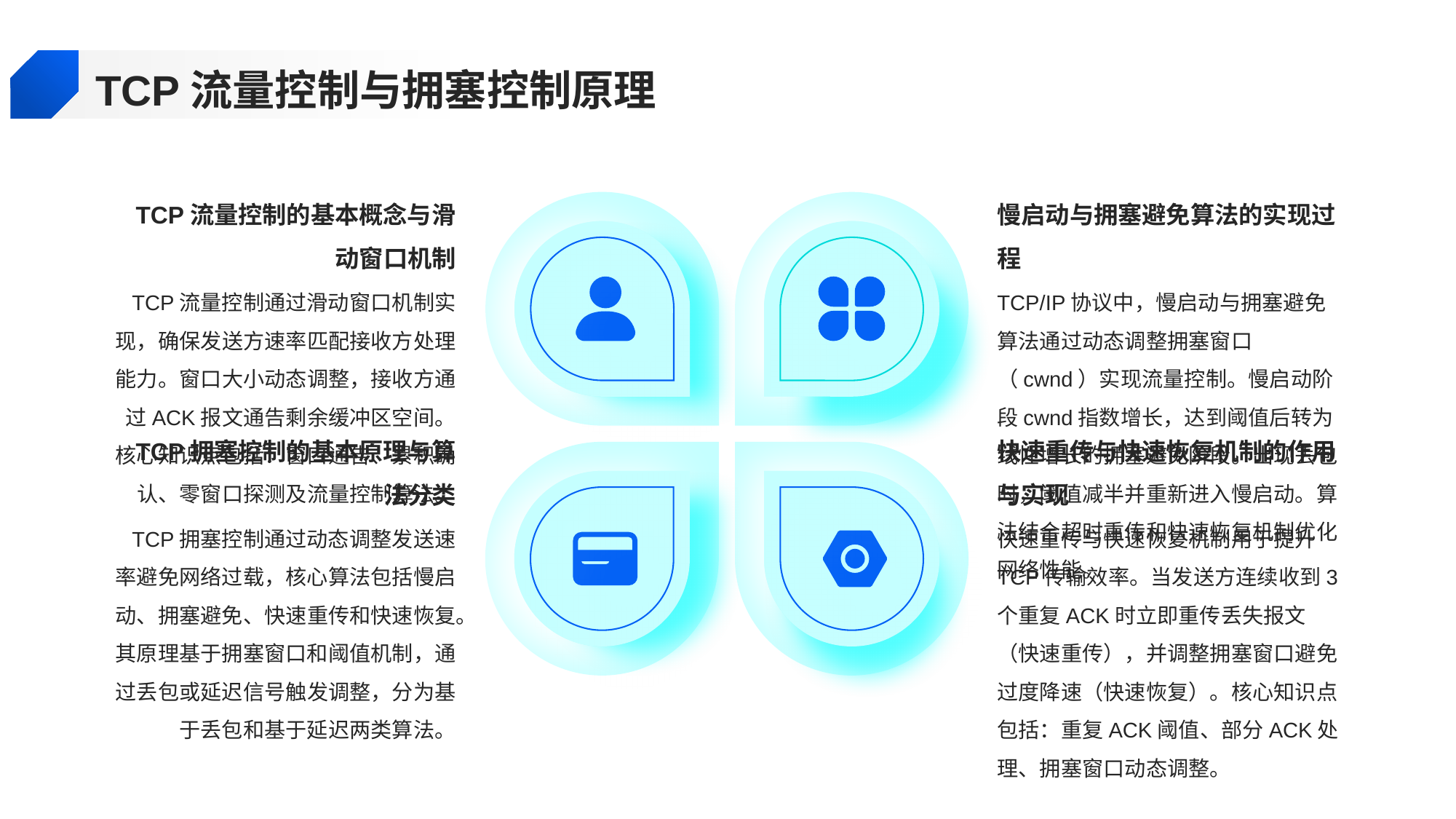

TCP流量控制与拥塞控制原理

TCP流量控制的基本概念与滑动窗口机制
慢启动与拥塞避免算法的实现过程

TCP流量控制通过滑动窗口机制实现，确保发送方速率匹配接收方处理能力。窗口大小动态调整，接收方通过ACK报文通告剩余缓冲区空间。核心知识点包括：窗口通告、累积确认、零窗口探测及流量控制算法。
TCP/IP协议中，慢启动与拥塞避免算法通过动态调整拥塞窗口（cwnd）实现流量控制。慢启动阶段cwnd指数增长，达到阈值后转为线性增长的拥塞避免阶段。出现丢包时，阈值减半并重新进入慢启动。算法结合超时重传和快速恢复机制优化网络性能。

TCP拥塞控制的基本原理与算法分类
快速重传与快速恢复机制的作用与实现

TCP拥塞控制通过动态调整发送速率避免网络过载，核心算法包括慢启动、拥塞避免、快速重传和快速恢复。其原理基于拥塞窗口和阈值机制，通过丢包或延迟信号触发调整，分为基于丢包和基于延迟两类算法。
快速重传与快速恢复机制用于提升TCP传输效率。当发送方连续收到3个重复ACK时立即重传丢失报文（快速重传），并调整拥塞窗口避免过度降速（快速恢复）。核心知识点包括：重复ACK阈值、部分ACK处理、拥塞窗口动态调整。